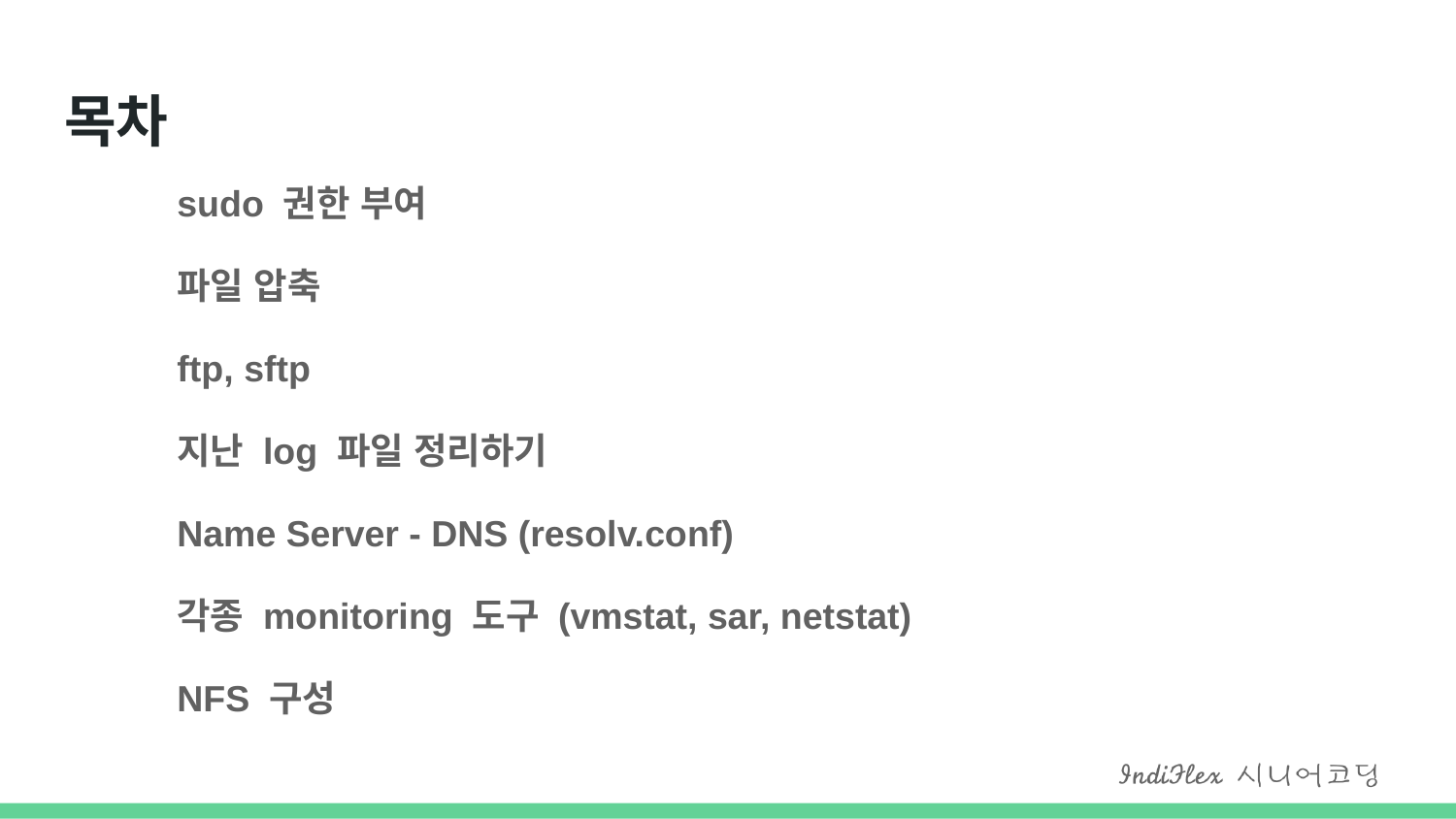

# 목차
sudo 권한 부여
파일 압축
ftp, sftp
지난 log 파일 정리하기
Name Server - DNS (resolv.conf)
각종 monitoring 도구 (vmstat, sar, netstat)
NFS 구성